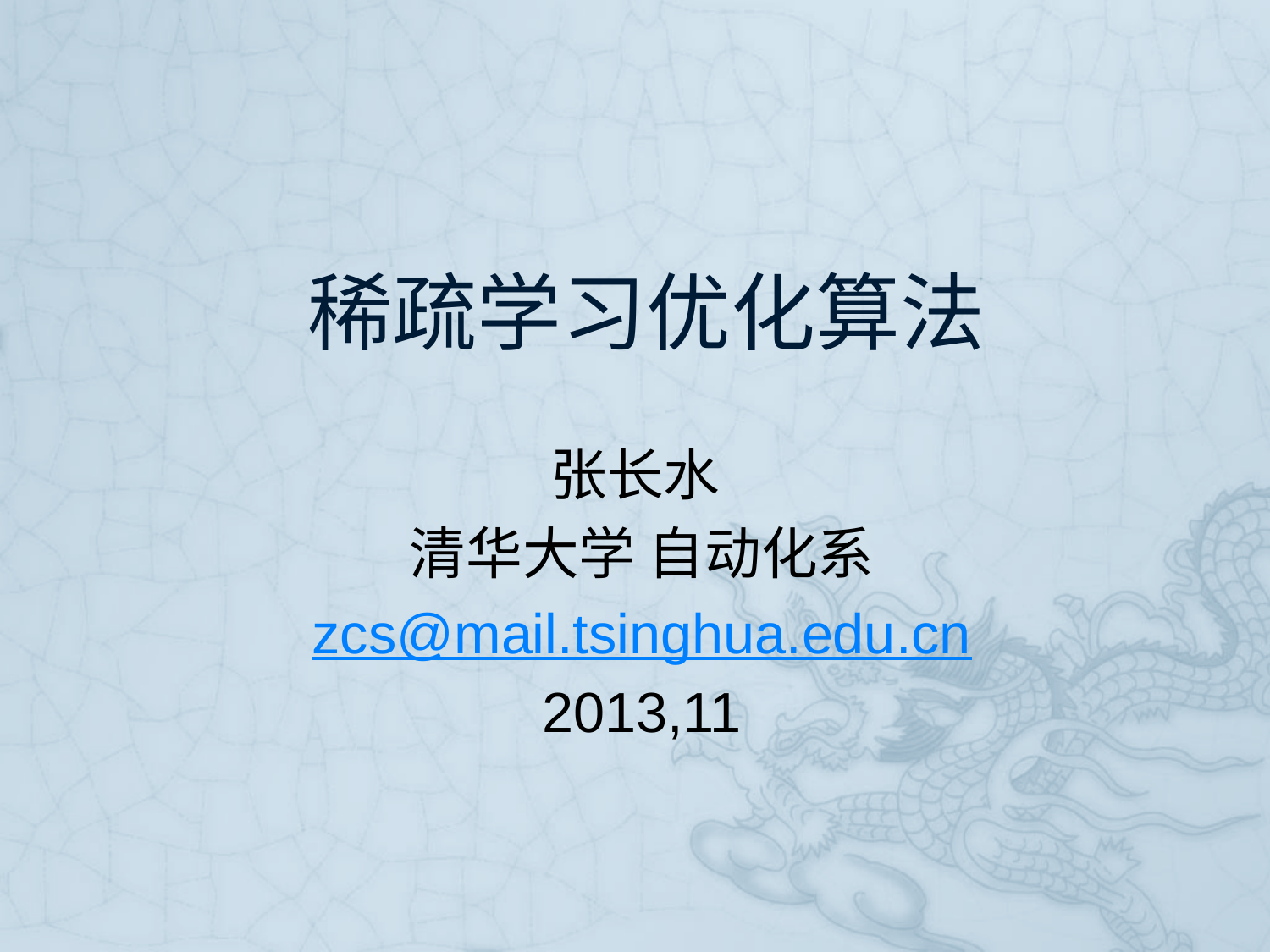

# 稀疏学习优化算法
张长水
清华大学 自动化系
zcs@mail.tsinghua.edu.cn
2013,11